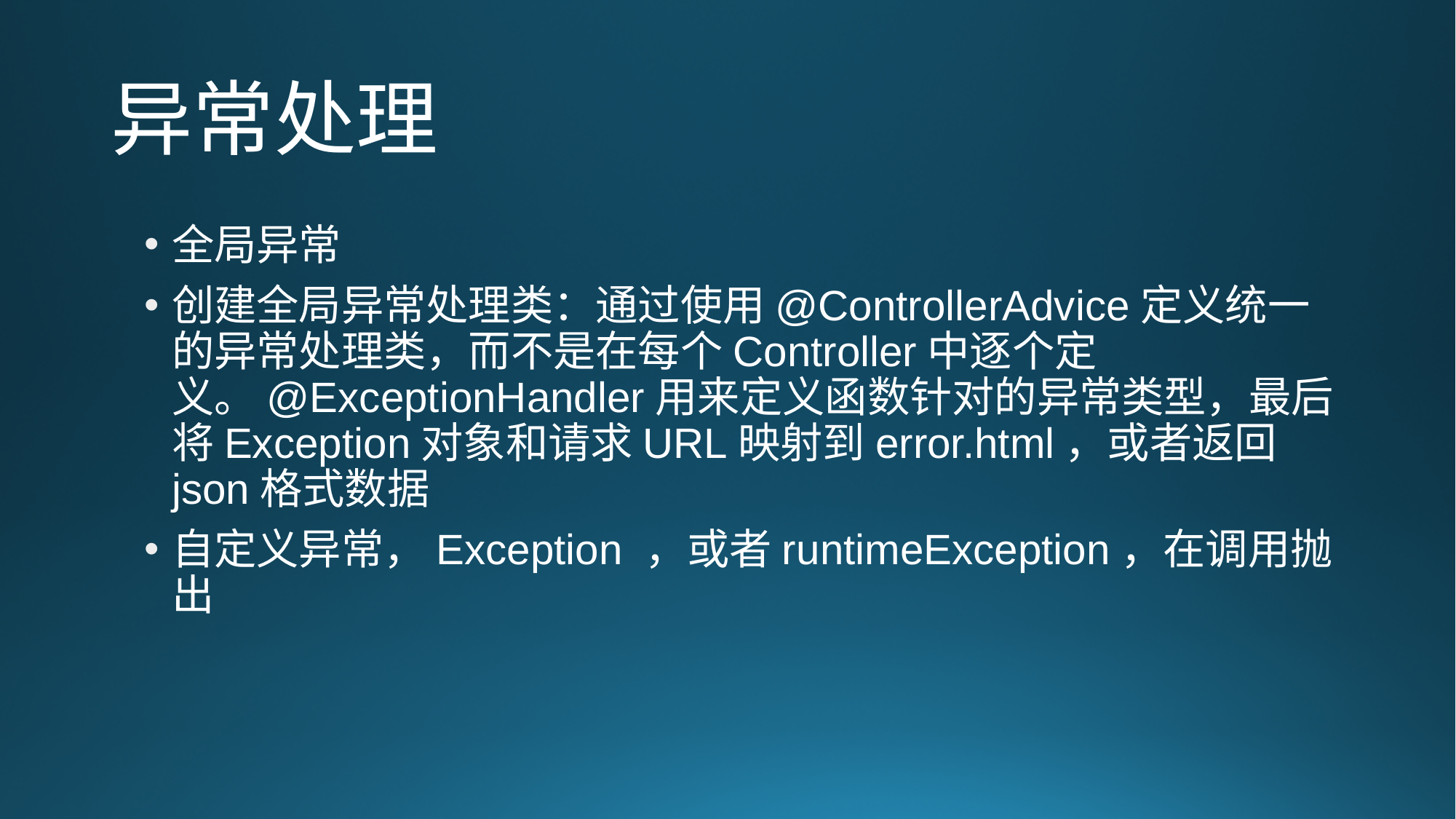

# 异常处理
全局异常
创建全局异常处理类：通过使用@ControllerAdvice定义统一的异常处理类，而不是在每个Controller中逐个定义。@ExceptionHandler用来定义函数针对的异常类型，最后将Exception对象和请求URL映射到error.html，或者返回json格式数据
自定义异常，Exception ，或者runtimeException，在调用抛出